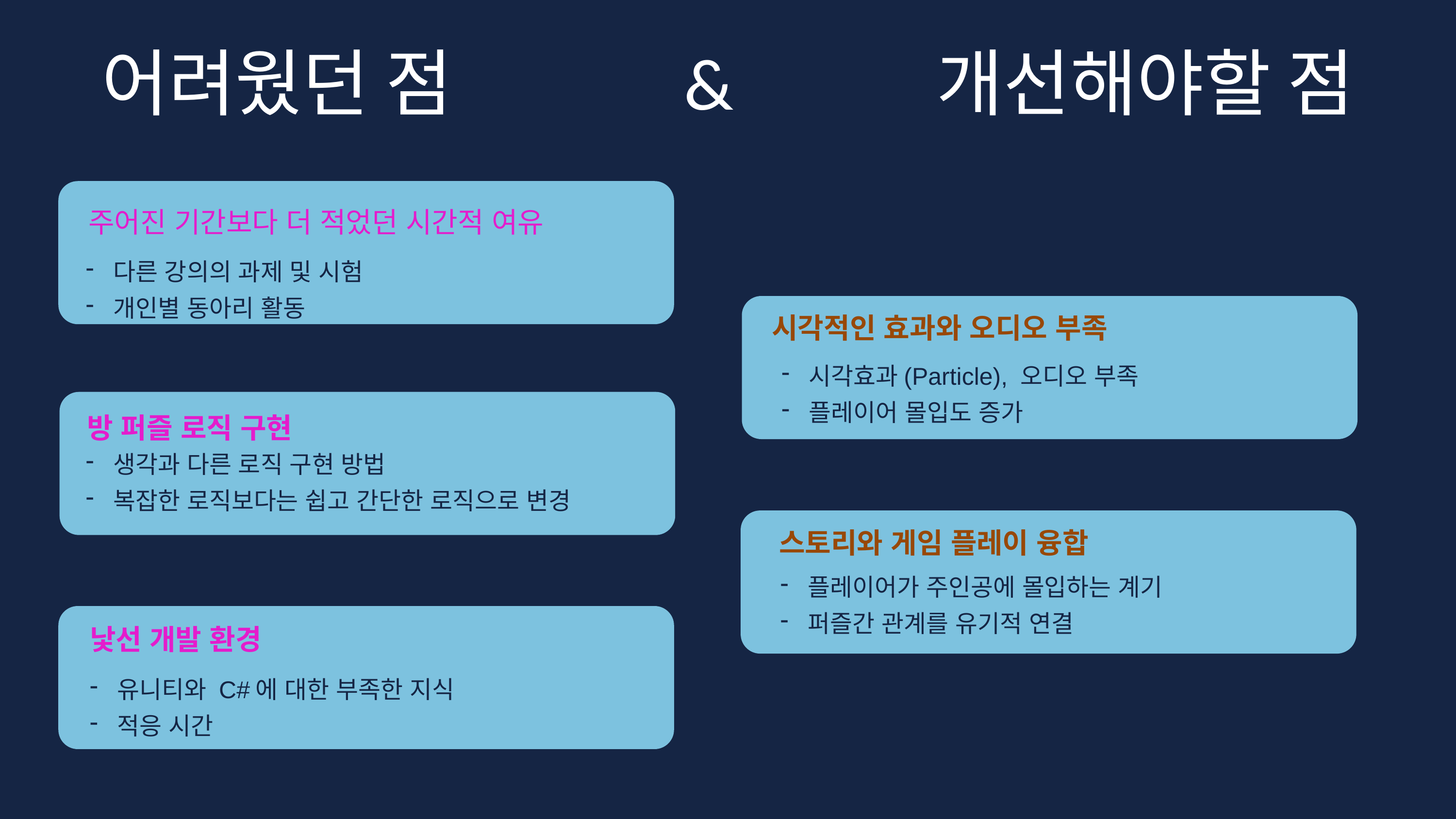

어려웠던 점 			&			 개선해야할 점

주어진 기간보다 더 적었던 시간적 여유
스크립트를 구현하기 위해서 인터넷 검색 등을 참고해 스크립트를 구현했지만 미작동 및 버그 발생이 잦음.

다른 강의의 과제 및 시험
개인별 동아리 활동

시각적인 효과와 오디오 부족

시각효과(Particle), 오디오 부족
플레이어 몰입도 증가

방 퍼즐 로직 구현
생각과 다른 로직 구현 방법
복잡한 로직보다는 쉽고 간단한 로직으로 변경

스토리와 게임 플레이 융합
유니티와 C#에 대한 부족한 지식
적응 시간
팀 구성원 모두 유니티와 C#을 사용한 경험이 없거나 경험이 적은 학생들이었기에 적응하는 기간이 길었음.

낯선 개발 환경
플레이어가 주인공에 몰입하는 계기
퍼즐간 관계를 유기적 연결
다른 강의의 과제 및 시험
개인별 동아리 활동